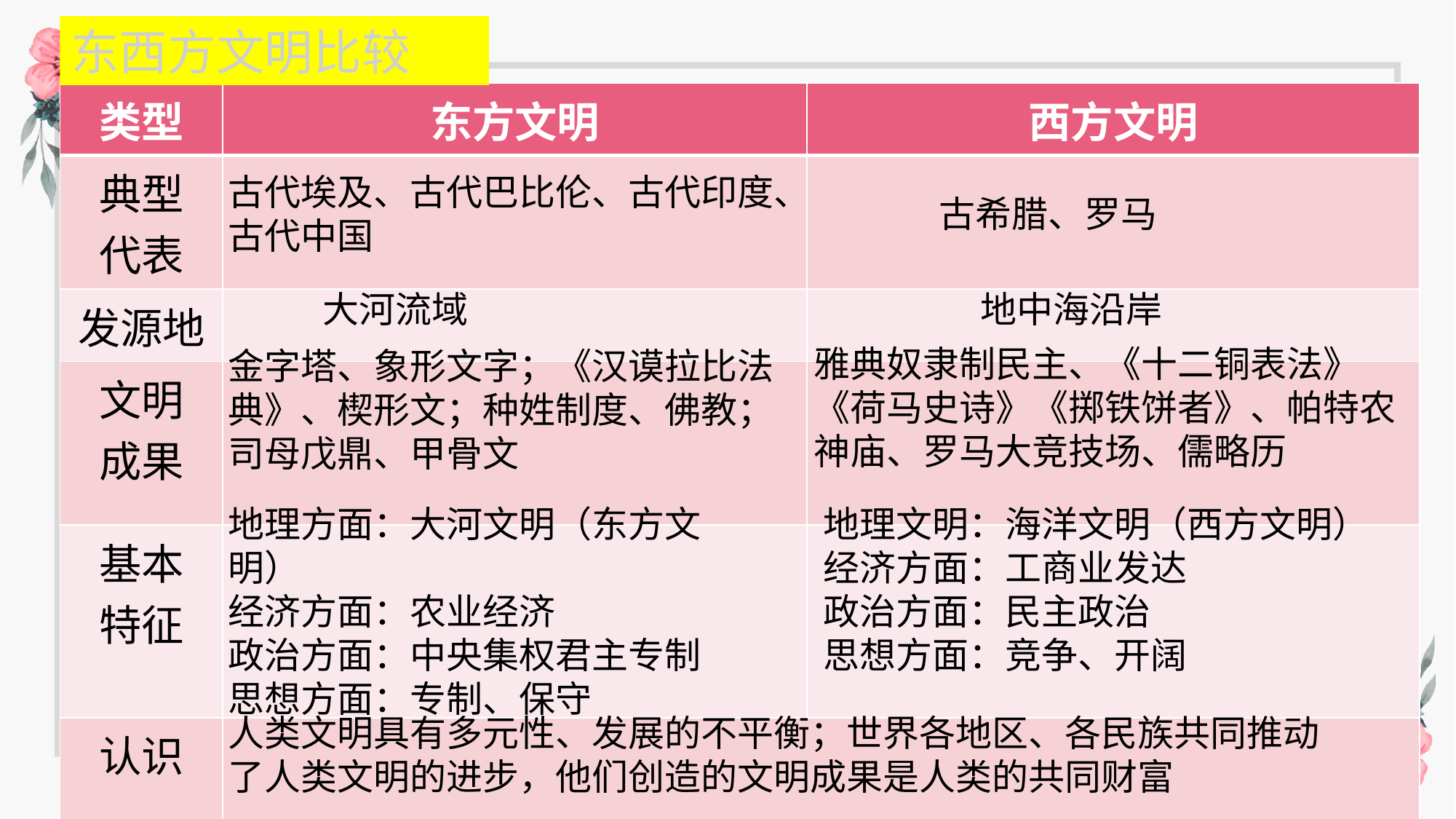

东西方文明比较
| 类型 | 东方文明 | 西方文明 |
| --- | --- | --- |
| 典型 代表 |  |  |
| 发源地 |  |  |
| 文明 成果 |  |  |
| 基本 特征 |  |  |
| 认识 |  |  |
古代埃及、古代巴比伦、古代印度、古代中国
古希腊、罗马
大河流域
地中海沿岸
雅典奴隶制民主、《十二铜表法》《荷马史诗》《掷铁饼者》、帕特农神庙、罗马大竞技场、儒略历
金字塔、象形文字；《汉谟拉比法典》、楔形文；种姓制度、佛教；司母戊鼎、甲骨文
地理方面：大河文明（东方文明）
经济方面：农业经济
政治方面：中央集权君主专制
思想方面：专制、保守
地理文明：海洋文明（西方文明）
经济方面：工商业发达
政治方面：民主政治
思想方面：竞争、开阔
人类文明具有多元性、发展的不平衡；世界各地区、各民族共同推动了人类文明的进步，他们创造的文明成果是人类的共同财富